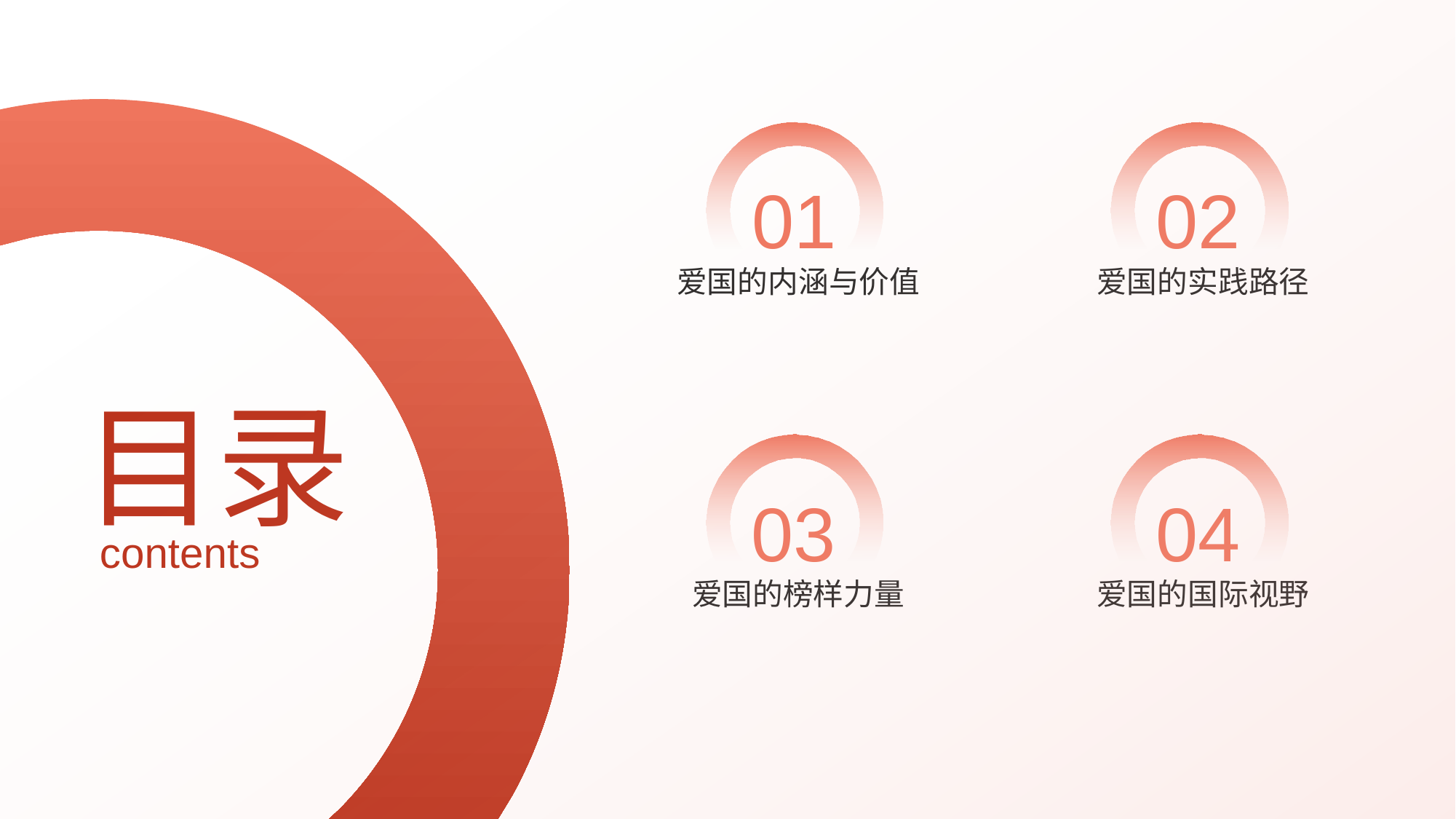

01
02
爱国的内涵与价值
爱国的实践路径
目录

03
04
contents
爱国的榜样力量
爱国的国际视野